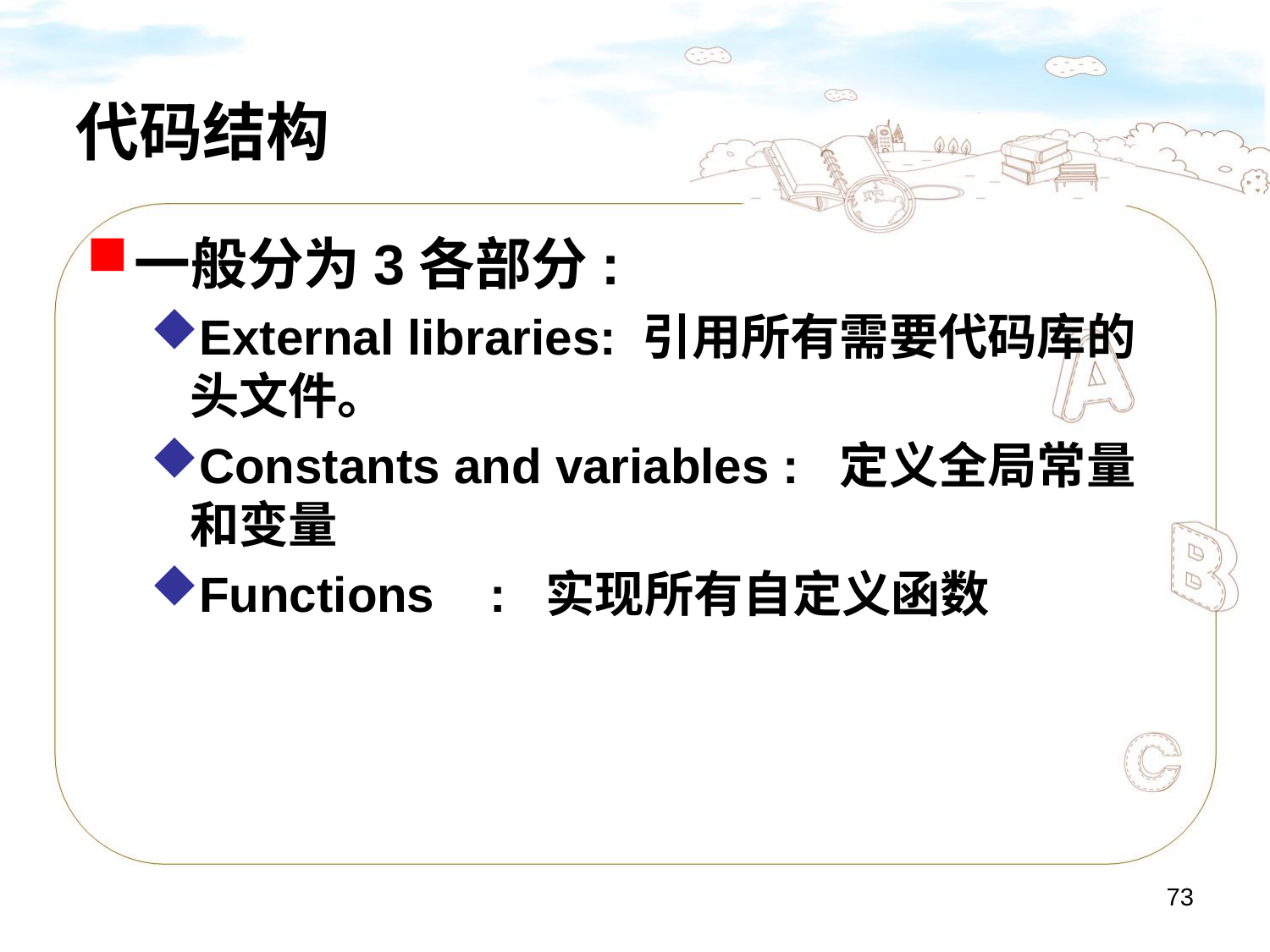

# 代码结构
一般分为3各部分:
External libraries: 引用所有需要代码库的头文件。
Constants and variables :  定义全局常量和变量
Functions    :  实现所有自定义函数
73